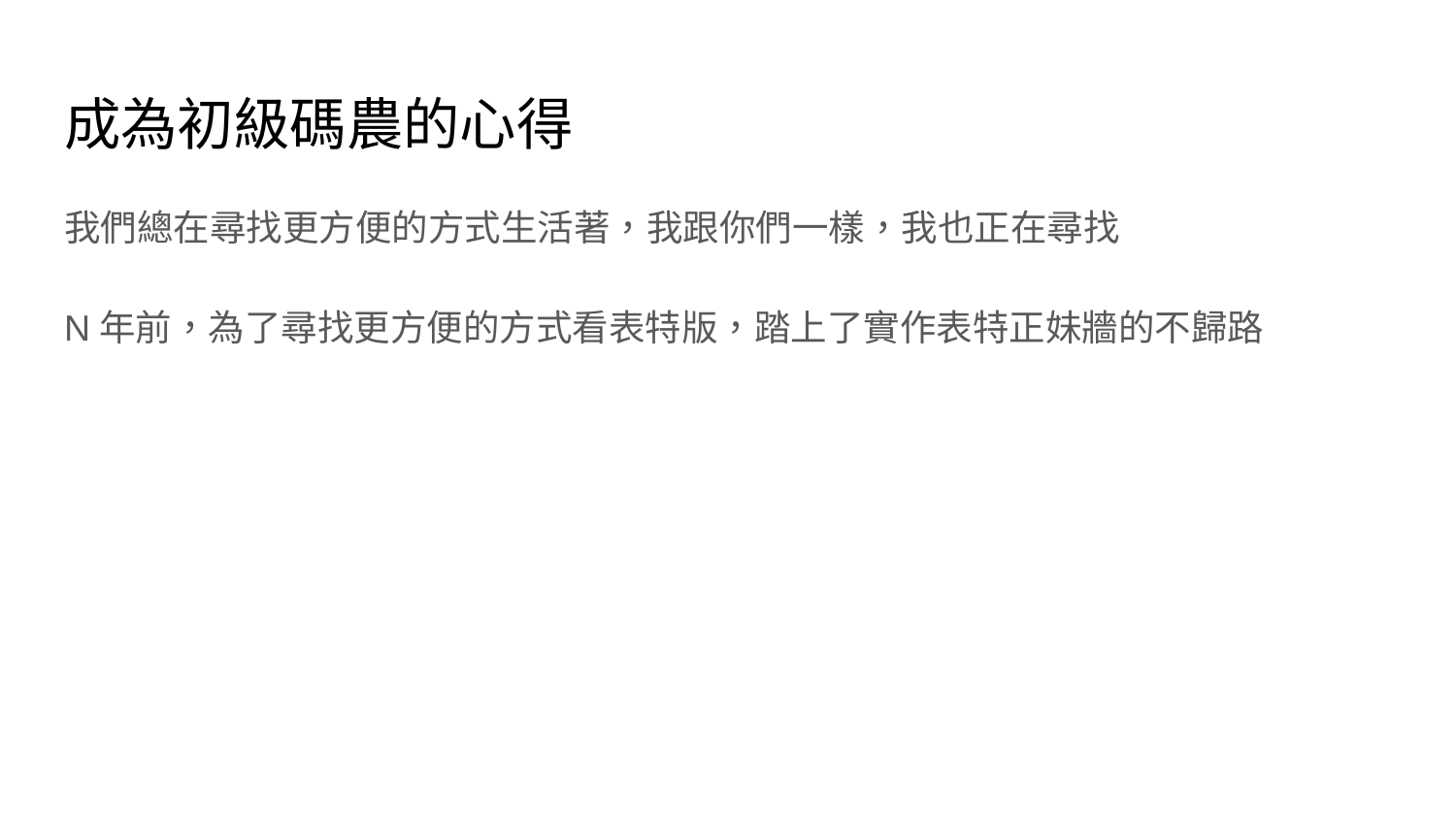

# 成為初級碼農的心得
我們總在尋找更方便的方式生活著，我跟你們一樣，我也正在尋找

N年前，為了尋找更方便的方式看表特版，踏上了實作表特正妹牆的不歸路